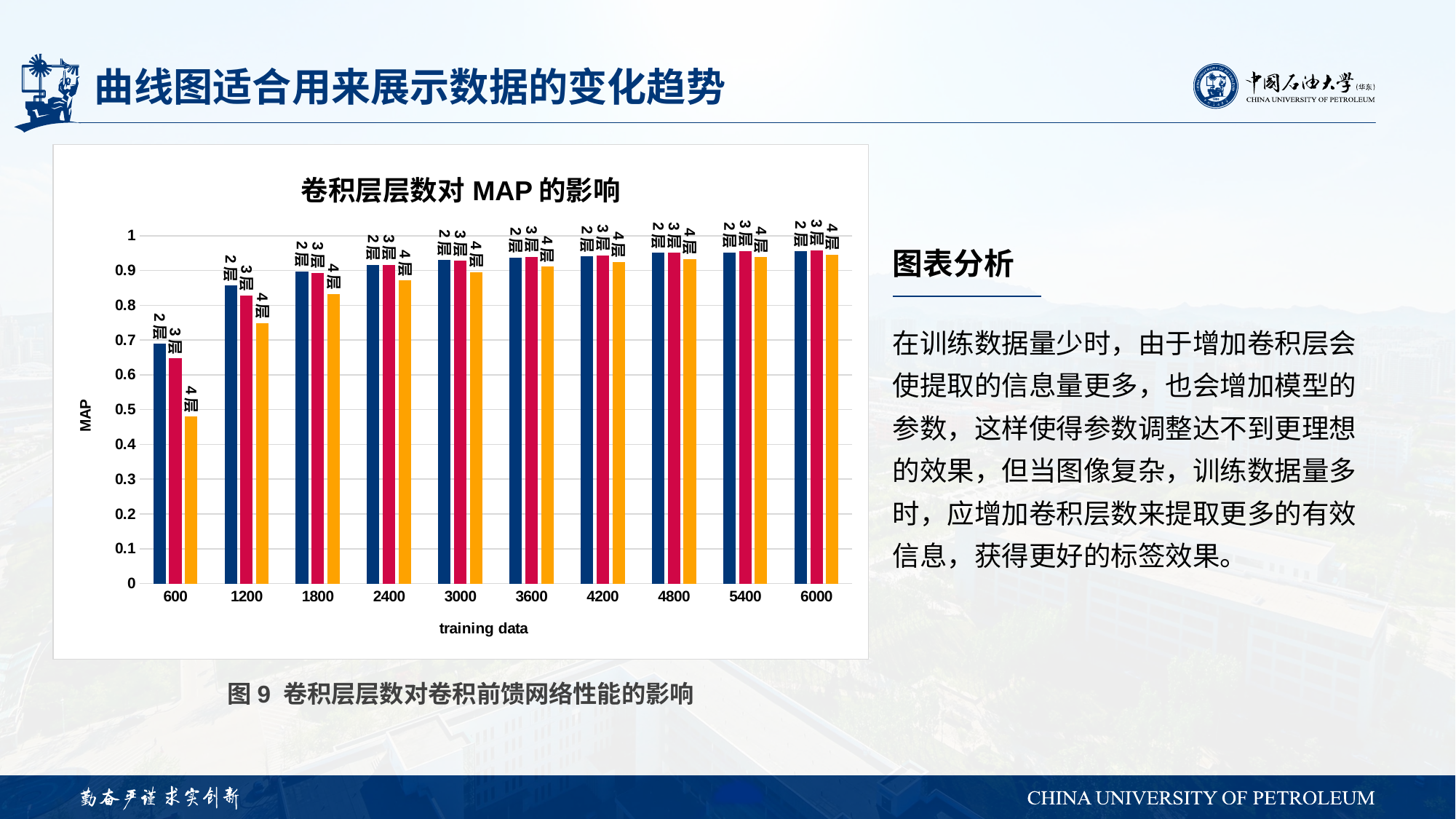

# 曲线图适合用来展示数据的变化趋势

### Chart: 卷积层层数对MAP的影响

| Category | 2层 | 3层 | 4层 |
|---|---|---|---|
| 600 | 0.688785034293012 | 0.647069634549829 | 0.47941580569846 |
| 1200 | 0.856482846511648 | 0.828152094144581 | 0.747922315569289 |
| 1800 | 0.897147036092189 | 0.893253653640066 | 0.831768504429145 |
| 2400 | 0.915744573617492 | 0.91569193164884 | 0.871070097200635 |
| 3000 | 0.92980384997457 | 0.927298559546147 | 0.895678804808472 |
| 3600 | 0.936359186303732 | 0.939483260536339 | 0.910640694276587 |
| 4200 | 0.940527709767907 | 0.943623678712032 | 0.924212842926467 |
| 4800 | 0.950562630919606 | 0.950856598245094 | 0.933049085031461 |
| 5400 | 0.951335745511479 | 0.955890518328053 | 0.937860073484422 |
| 6000 | 0.954663345873452 | 0.958249256868044 | 0.945867073614374 |
图表分析
在训练数据量少时，由于增加卷积层会使提取的信息量更多，也会增加模型的参数，这样使得参数调整达不到更理想的效果，但当图像复杂，训练数据量多时，应增加卷积层数来提取更多的有效信息，获得更好的标签效果。
图9 卷积层层数对卷积前馈网络性能的影响